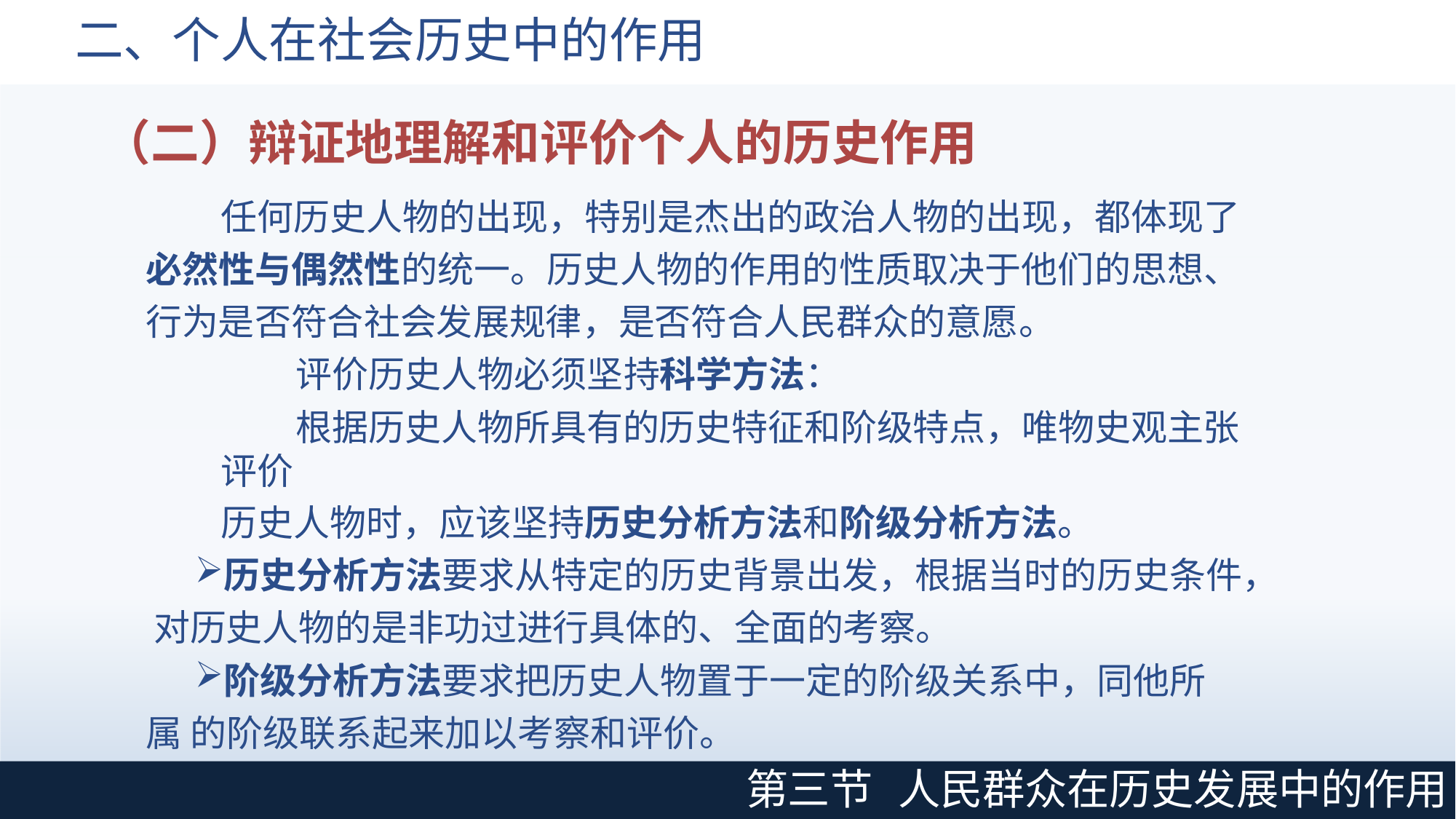

# 二、个人在社会历史中的作用
（二）辩证地理解和评价个人的历史作用
任何历史人物的出现，特别是杰出的政治人物的出现，都体现了 必然性与偶然性的统一。历史人物的作用的性质取决于他们的思想、 行为是否符合社会发展规律，是否符合人民群众的意愿。
评价历史人物必须坚持科学方法：
根据历史人物所具有的历史特征和阶级特点，唯物史观主张评价
历史人物时，应该坚持历史分析方法和阶级分析方法。
历史分析方法要求从特定的历史背景出发，根据当时的历史条件， 对历史人物的是非功过进行具体的、全面的考察。
阶级分析方法要求把历史人物置于一定的阶级关系中，同他所属 的阶级联系起来加以考察和评价。

第三节
人民群众在历史发展中的作用